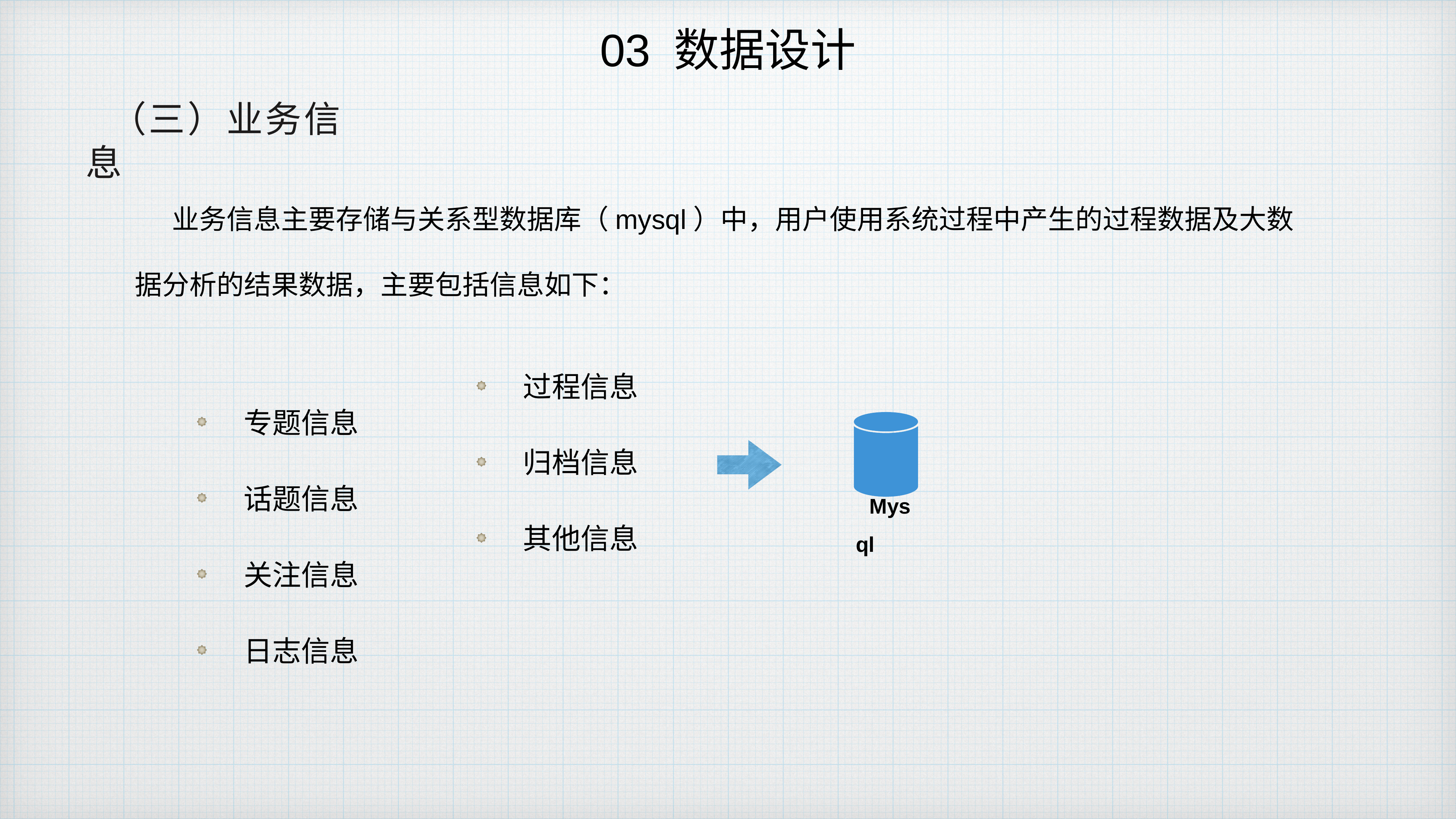

03 数据设计
（三）业务信息
     业务信息主要存储与关系型数据库（mysql）中，用户使用系统过程中产生的过程数据及大数据分析的结果数据，主要包括信息如下：
过程信息
归档信息
其他信息
专题信息
话题信息
关注信息
日志信息

Mysql